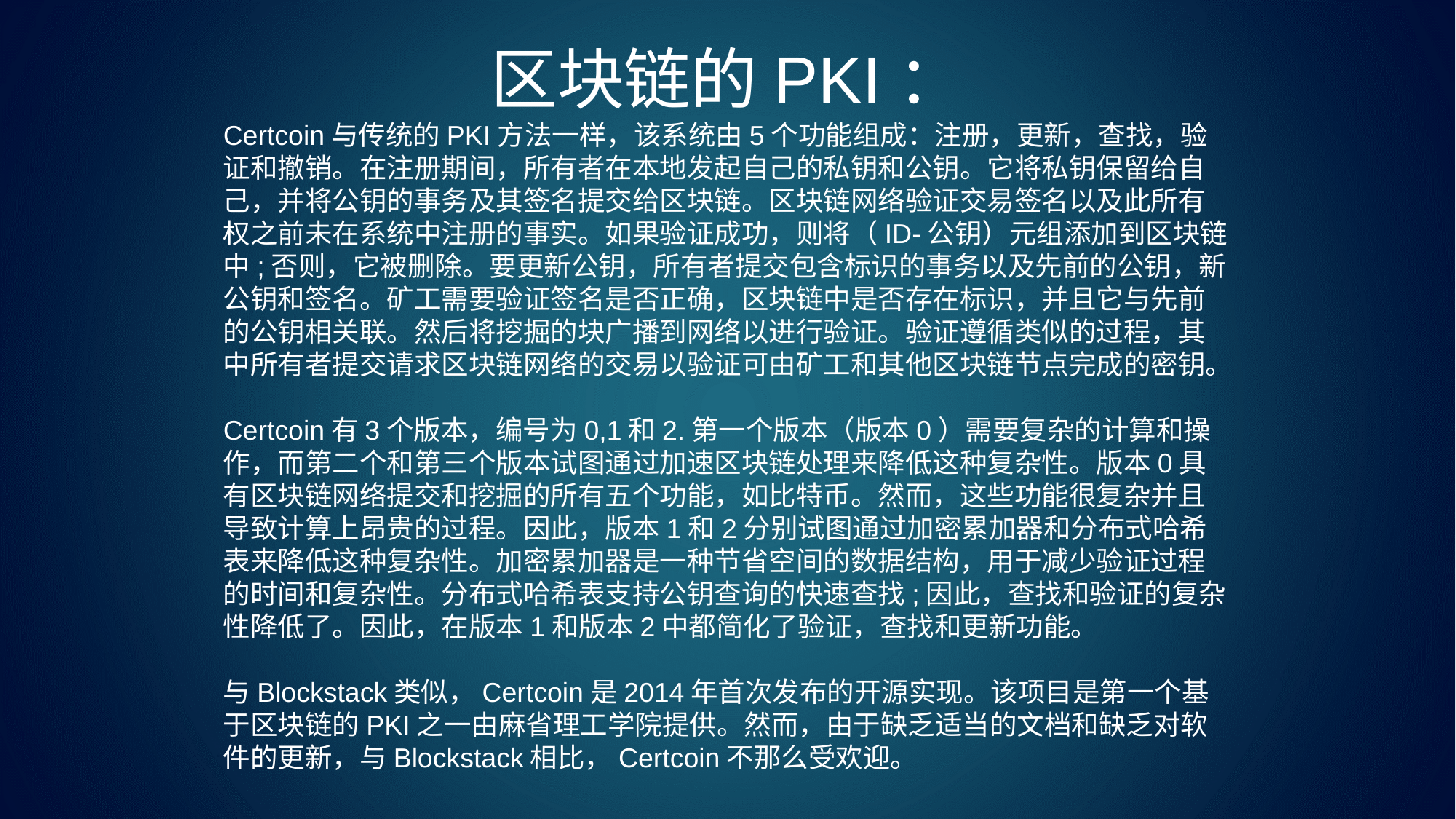

区块链的PKI：
Certcoin与传统的PKI方法一样，该系统由5个功能组成：注册，更新，查找，验证和撤销。在注册期间，所有者在本地发起自己的私钥和公钥。它将私钥保留给自己，并将公钥的事务及其签名提交给区块链。区块链网络验证交易签名以及此所有权之前未在系统中注册的事实。如果验证成功，则将（ID-公钥）元组添加到区块链中;否则，它被删除。要更新公钥，所有者提交包含标识的事务以及先前的公钥，新公钥和签名。矿工需要验证签名是否正确，区块链中是否存在标识，并且它与先前的公钥相关联。然后将挖掘的块广播到网络以进行验证。验证遵循类似的过程，其中所有者提交请求区块链网络的交易以验证可由矿工和其他区块链节点完成的密钥。

Certcoin有3个版本，编号为0,1和2.第一个版本（版本0）需要复杂的计算和操作，而第二个和第三个版本试图通过加速区块链处理来降低这种复杂性。版本0具有区块链网络提交和挖掘的所有五个功能，如比特币。然而，这些功能很复杂并且导致计算上昂贵的过程。因此，版本1和2分别试图通过加密累加器和分布式哈希表来降低这种复杂性。加密累加器是一种节省空间的数据结构，用于减少验证过程的时间和复杂性。分布式哈希表支持公钥查询的快速查找;因此，查找和验证的复杂性降低了。因此，在版本1和版本2中都简化了验证，查找和更新功能。

与Blockstack类似，Certcoin是2014年首次发布的开源实现。该项目是第一个基于区块链的PKI之一由麻省理工学院提供。然而，由于缺乏适当的文档和缺乏对软件的更新，与Blockstack相比，Certcoin不那么受欢迎。